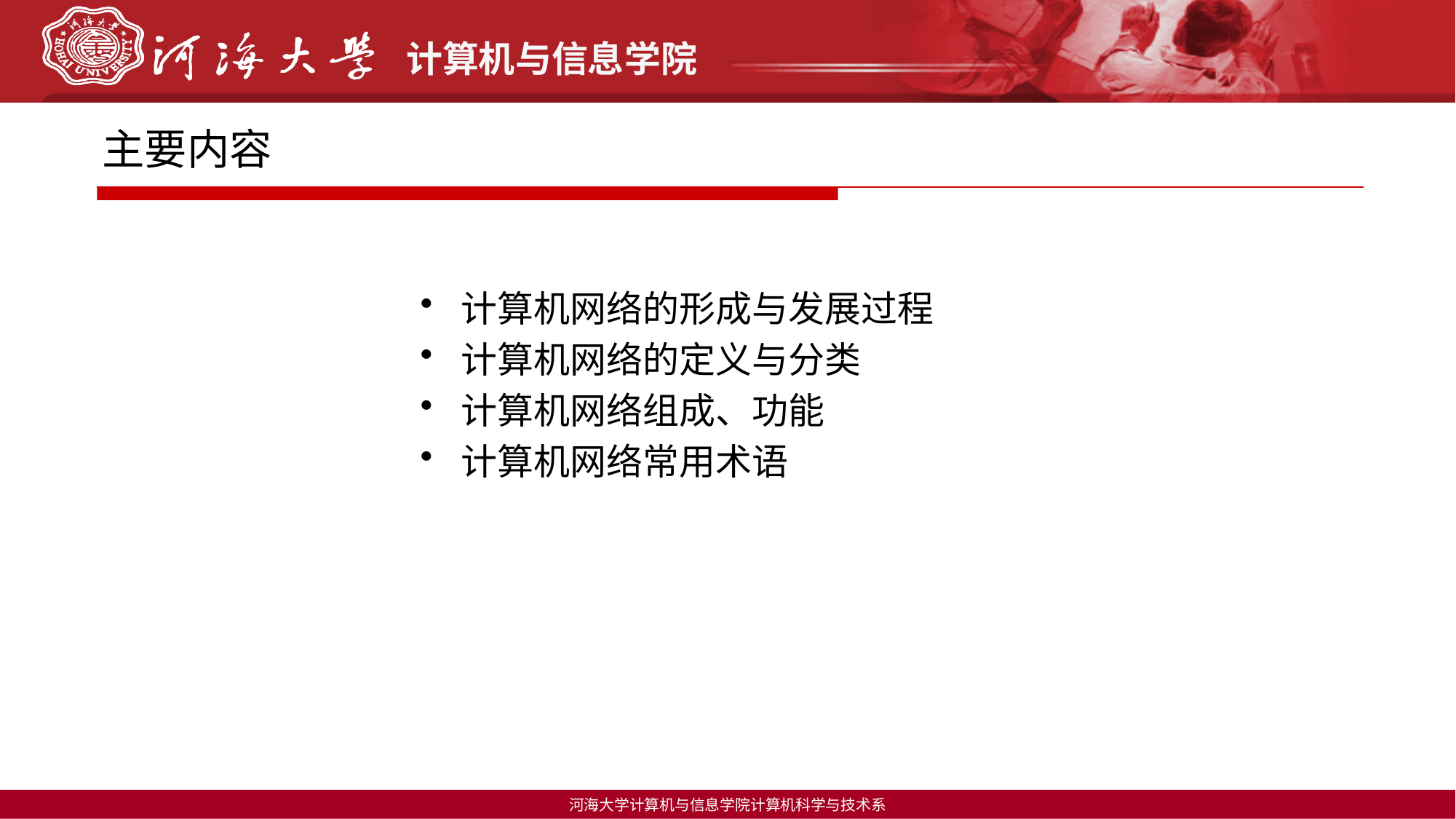

主要内容
计算机网络的形成与发展过程
计算机网络的定义与分类
计算机网络组成、功能
计算机网络常用术语